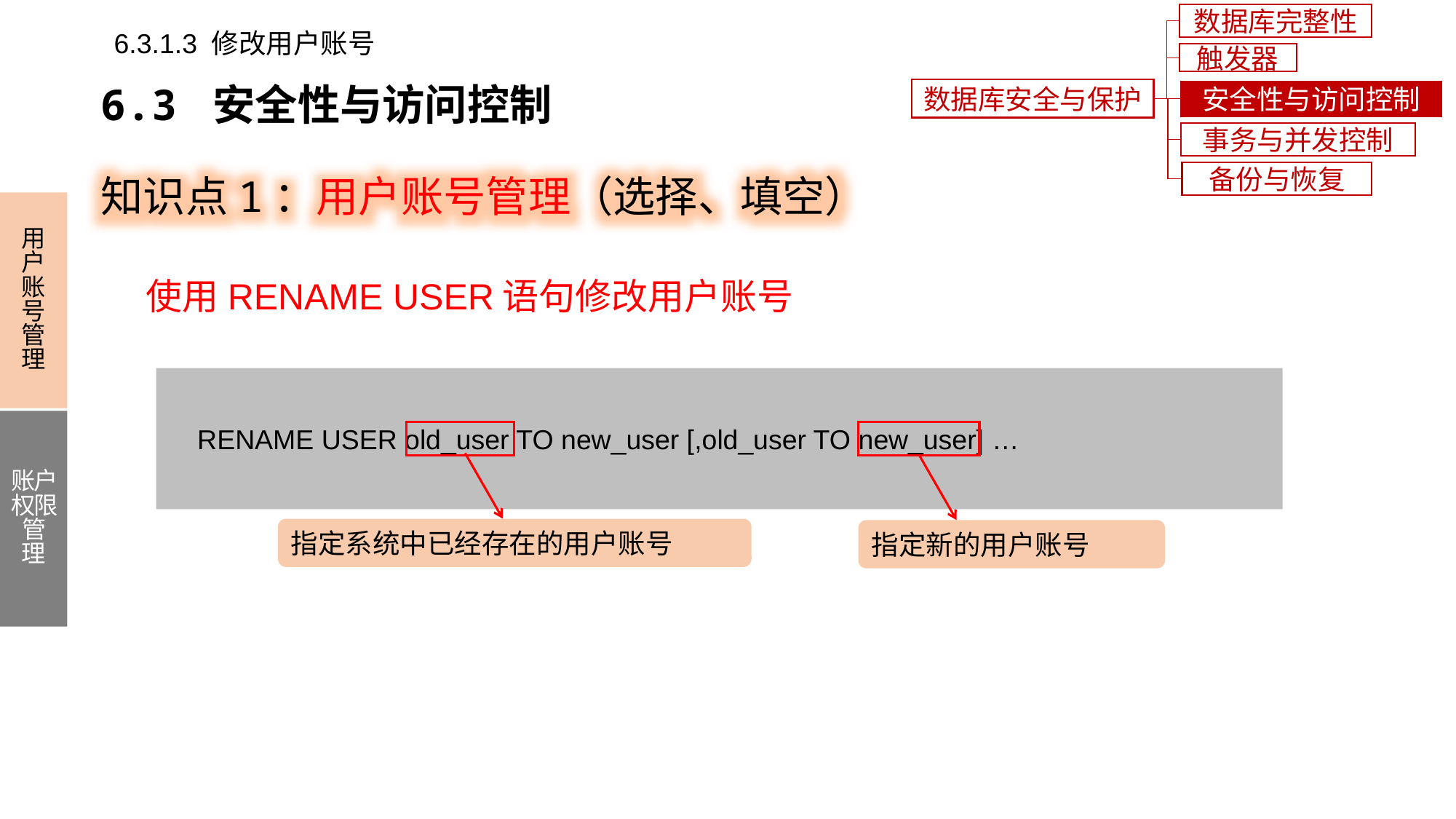

数据库完整性
6.3.1.3 修改用户账号
触发器
6.3 安全性与访问控制
数据库安全与保护
安全性与访问控制
事务与并发控制
知识点1：用户账号管理（选择、填空）
备份与恢复
用户账号管理
账户权限管理
使用RENAME USER语句修改用户账号
    RENAME USER old_user TO new_user [,old_user TO new_user] …

指定系统中已经存在的用户账号
指定新的用户账号